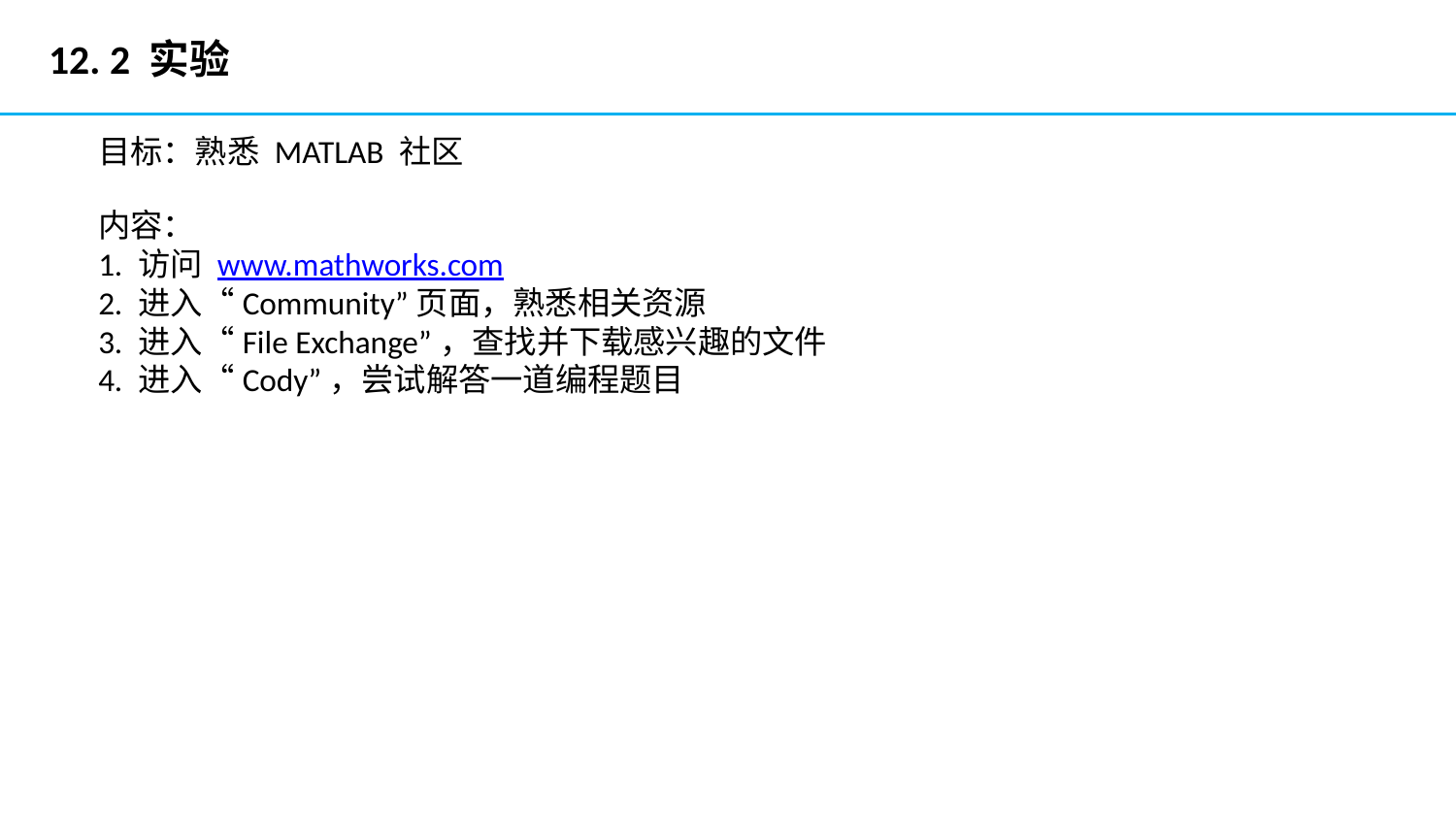

# 12. 2 实验
目标：熟悉 MATLAB 社区
内容：
1. 访问 www.mathworks.com
2. 进入“Community”页面，熟悉相关资源
3. 进入“File Exchange”，查找并下载感兴趣的文件
4. 进入“Cody”，尝试解答一道编程题目